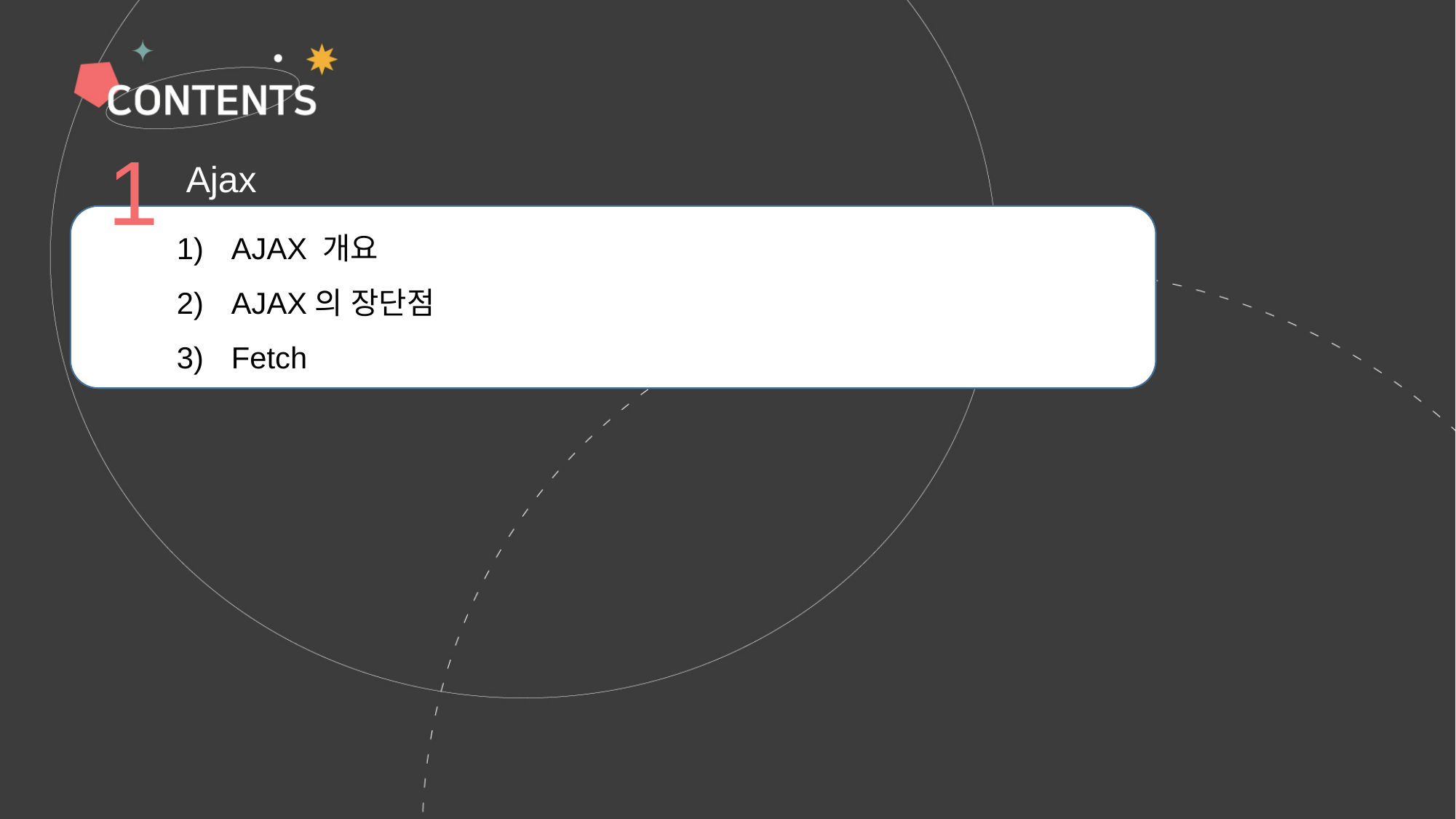

1
Ajax
AJAX 개요
AJAX의 장단점
Fetch